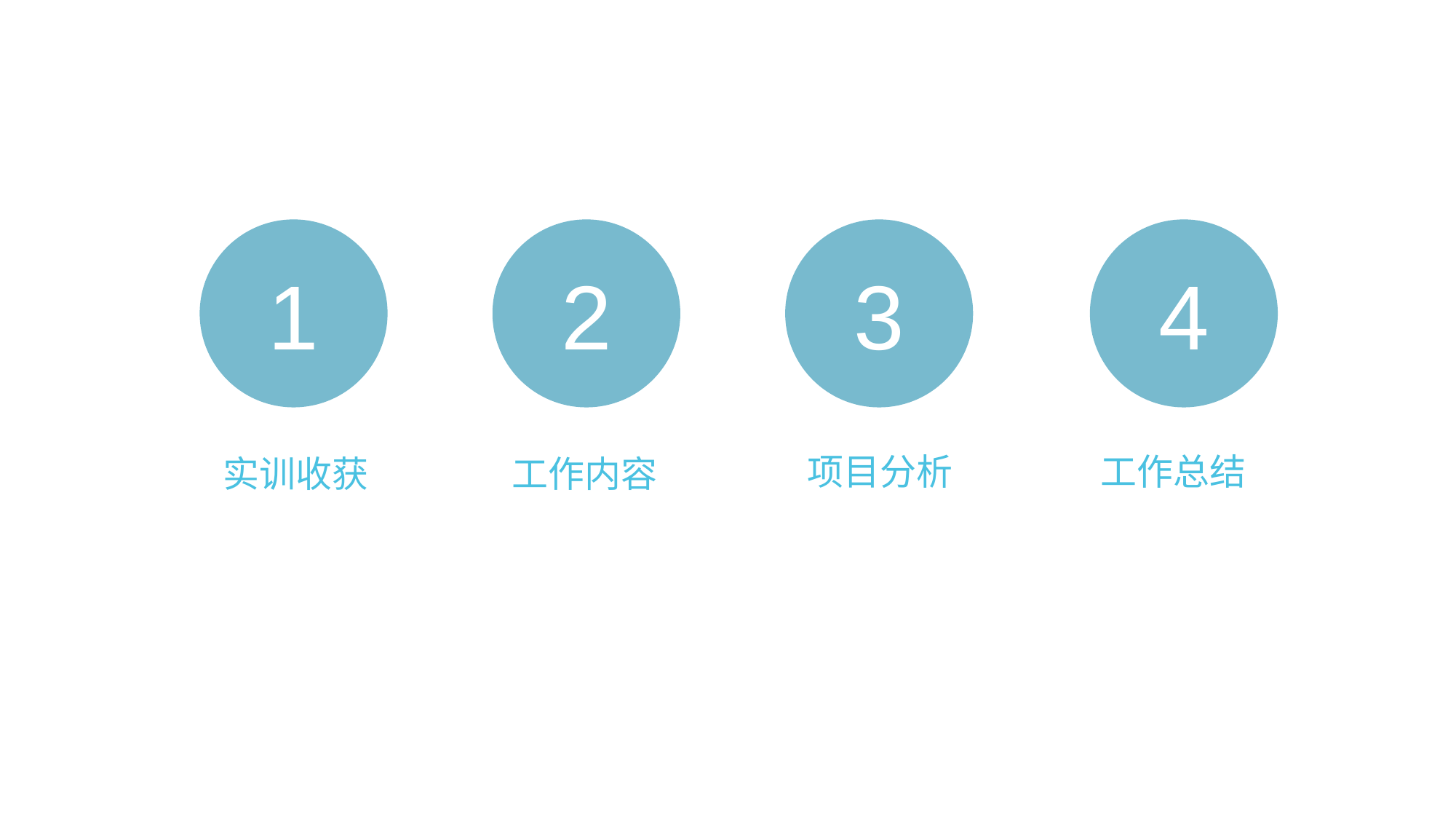

1
2
3
4
项目分析
工作总结
实训收获
工作内容